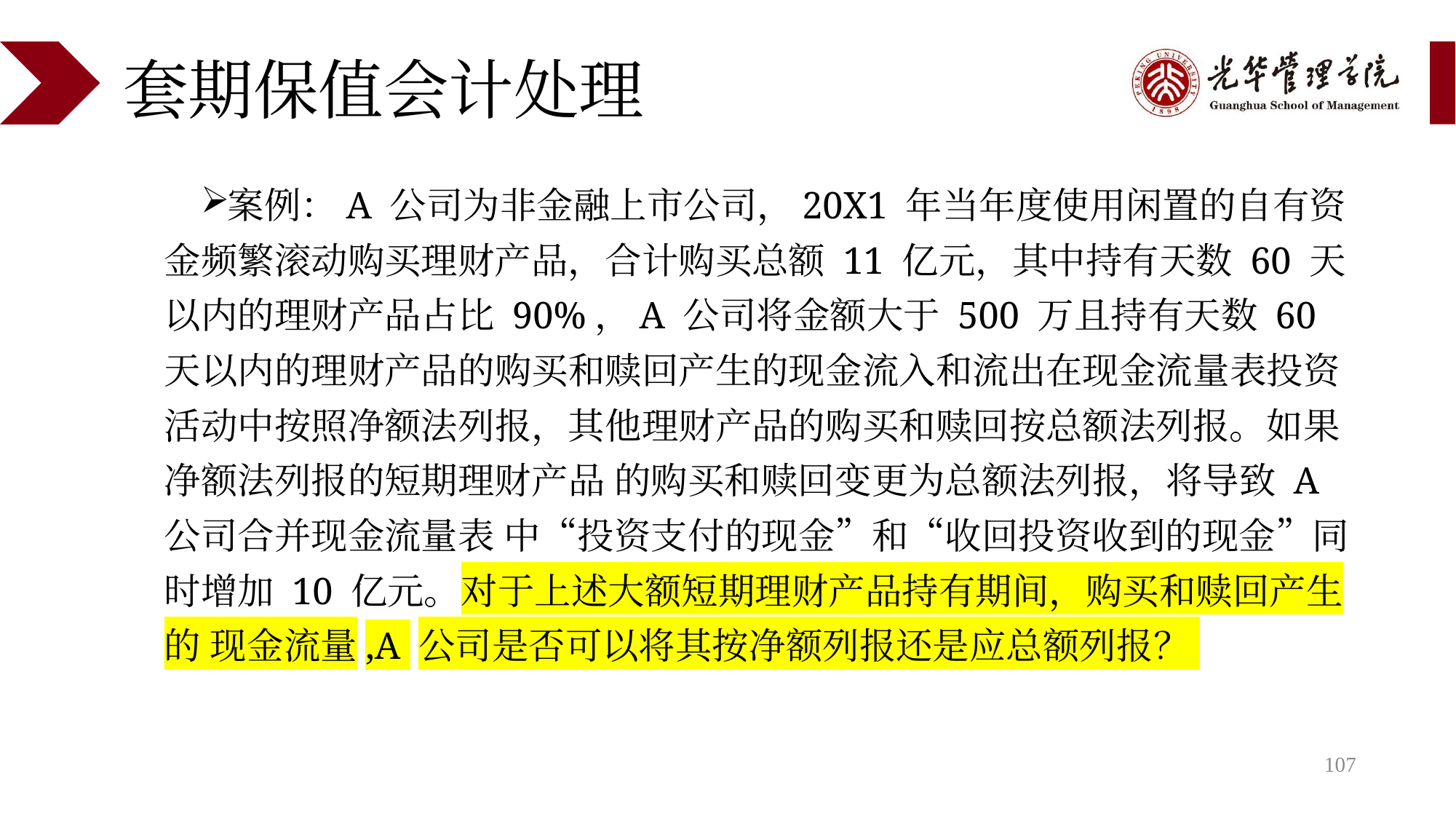

# 套期保值会计处理
案例：A 公司为非金融上市公司，20X1 年当年度使用闲置的自有资金频繁滚动购买理财产品，合计购买总额 11 亿元，其中持有天数 60 天以内的理财产品占比 90%，A 公司将金额大于 500 万且持有天数 60 天以内的理财产品的购买和赎回产生的现金流入和流出在现金流量表投资活动中按照净额法列报，其他理财产品的购买和赎回按总额法列报。如果净额法列报的短期理财产品 的购买和赎回变更为总额法列报，将导致 A 公司合并现金流量表 中“投资支付的现金”和“收回投资收到的现金”同时增加 10 亿元。对于上述大额短期理财产品持有期间，购买和赎回产生的 现金流量,A 公司是否可以将其按净额列报还是应总额列报？

107